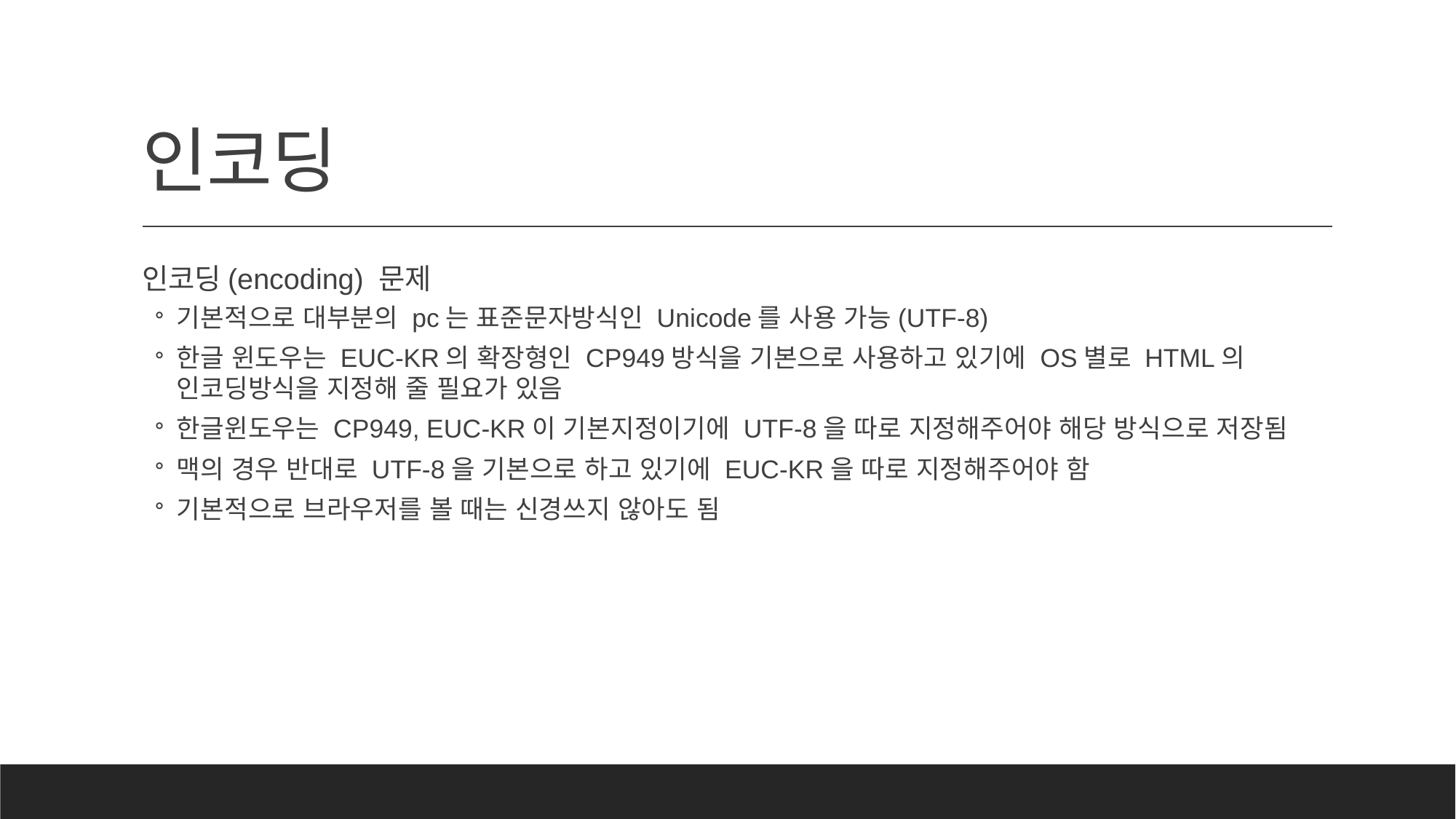

# 인코딩
인코딩(encoding) 문제
기본적으로 대부분의 pc는 표준문자방식인 Unicode를 사용 가능(UTF-8)
한글 윈도우는 EUC-KR의 확장형인 CP949방식을 기본으로 사용하고 있기에 OS별로 HTML의 인코딩방식을 지정해 줄 필요가 있음
한글윈도우는 CP949, EUC-KR이 기본지정이기에 UTF-8을 따로 지정해주어야 해당 방식으로 저장됨
맥의 경우 반대로 UTF-8을 기본으로 하고 있기에 EUC-KR을 따로 지정해주어야 함
기본적으로 브라우저를 볼 때는 신경쓰지 않아도 됨